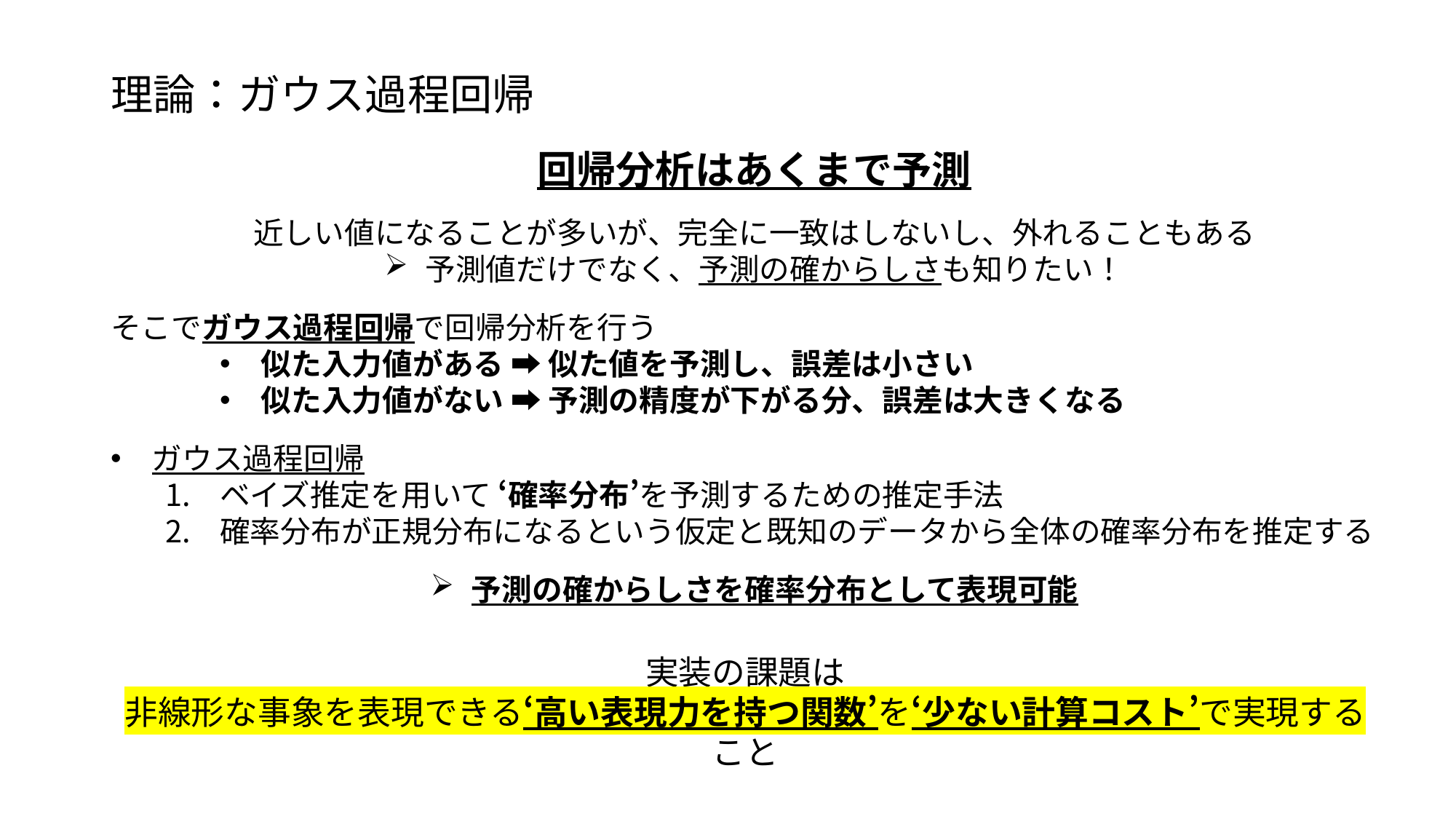

# 理論：ガウス過程回帰
回帰分析はあくまで予測

近しい値になることが多いが、完全に一致はしないし、外れることもある
予測値だけでなく、予測の確からしさも知りたい！

そこでガウス過程回帰で回帰分析を行う
似た入力値がある ➡ 似た値を予測し、誤差は小さい
似た入力値がない ➡ 予測の精度が下がる分、誤差は大きくなる

ガウス過程回帰
ベイズ推定を用いて ‘確率分布’を予測するための推定手法
確率分布が正規分布になるという仮定と既知のデータから全体の確率分布を推定する

予測の確からしさを確率分布として表現可能
実装の課題は
非線形な事象を表現できる‘高い表現力を持つ関数’を‘少ない計算コスト’で実現すること